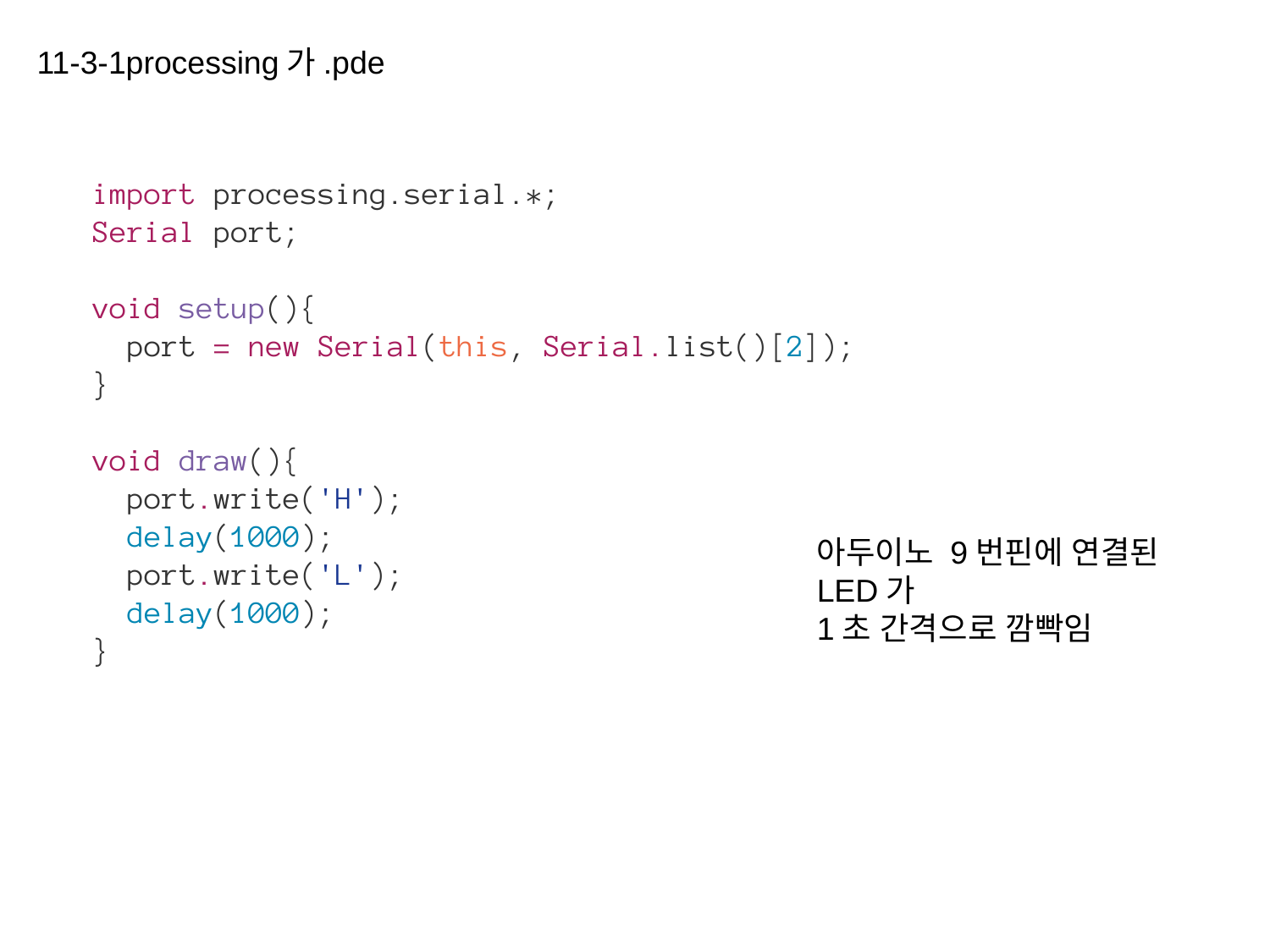

11-3-1processing가.pde
import processing.serial.*;
Serial port;

void setup(){
  port = new Serial(this, Serial.list()[2]);
}

void draw(){
  port.write('H');
  delay(1000);
  port.write('L');
  delay(1000);
}
아두이노 9번핀에 연결된
LED가
1초 간격으로 깜빡임